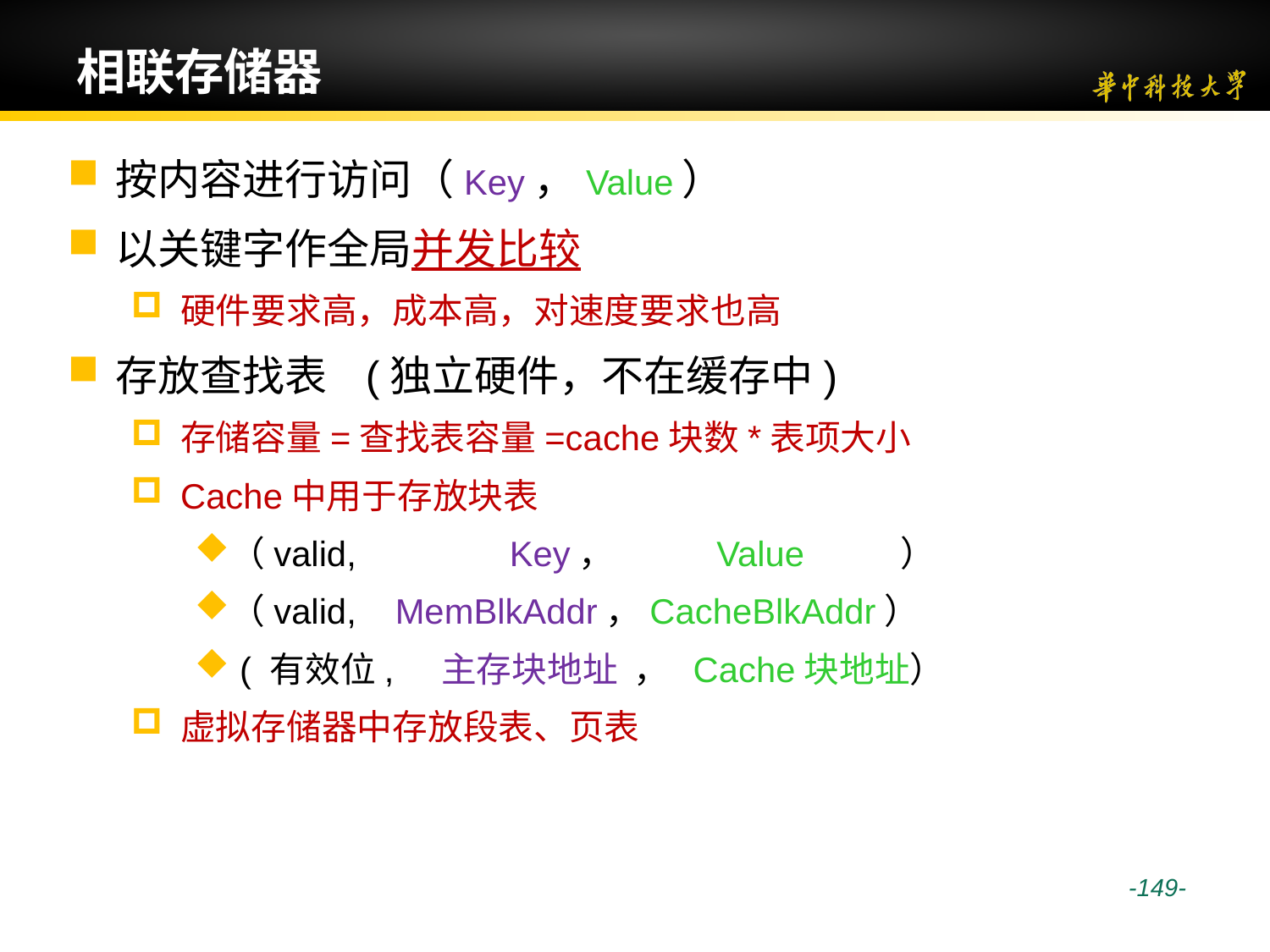

# 相联存储器
按内容进行访问（Key，Value）
以关键字作全局并发比较
硬件要求高，成本高，对速度要求也高
存放查找表   (独立硬件，不在缓存中)
存储容量=查找表容量=cache块数*表项大小
Cache中用于存放块表
（valid,	   Key，            Value         ）
（valid,    MemBlkAddr，CacheBlkAddr）
 ( 有效位,    主存块地址  ，  Cache块地址）
虚拟存储器中存放段表、页表

 -149-